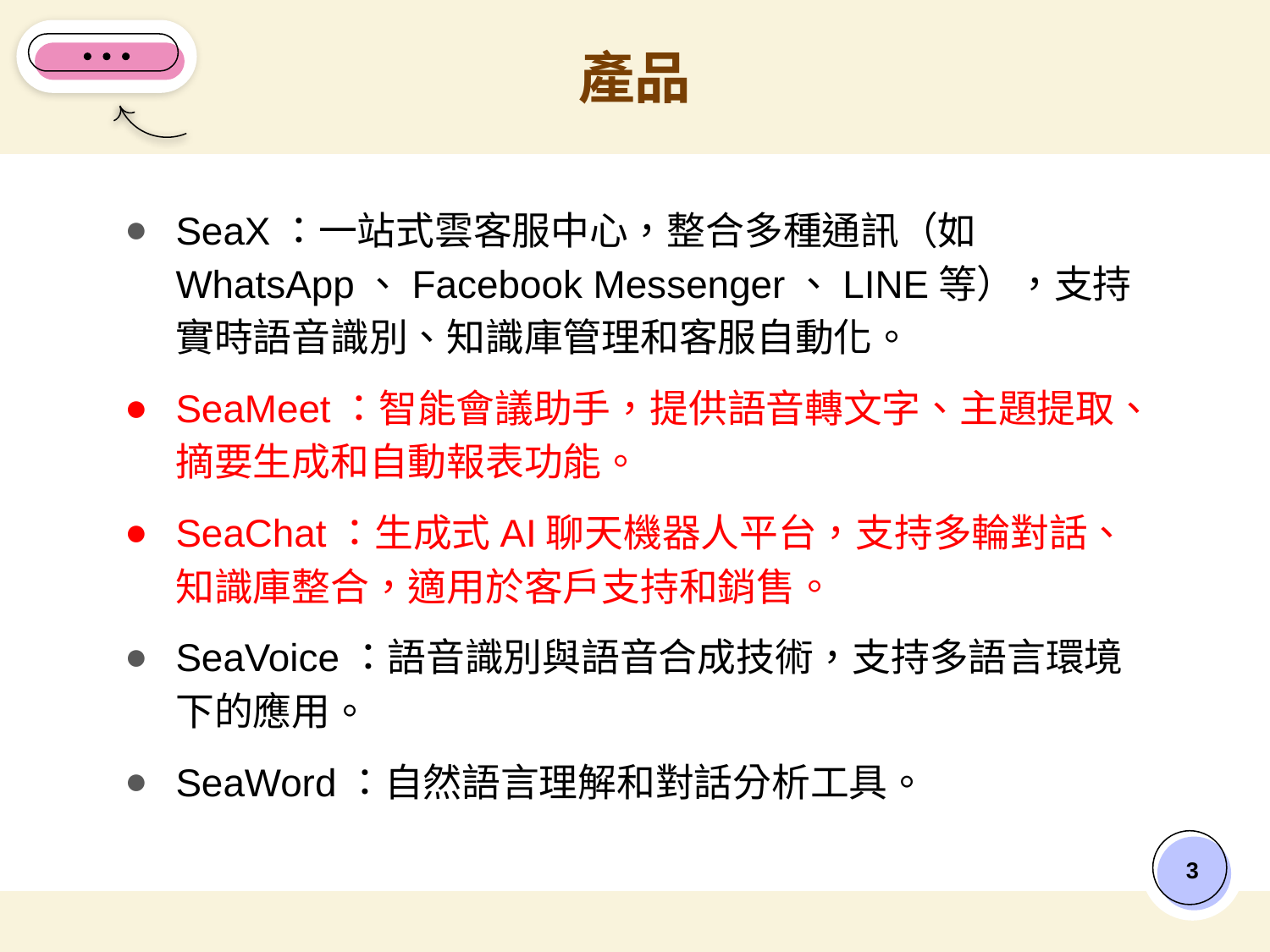

# 產品
SeaX：一站式雲客服中心，整合多種通訊（如WhatsApp、Facebook Messenger、LINE等），支持實時語音識別、知識庫管理和客服自動化。
SeaMeet：智能會議助手，提供語音轉文字、主題提取、摘要生成和自動報表功能。
SeaChat：生成式AI聊天機器人平台，支持多輪對話、知識庫整合，適用於客戶支持和銷售。
SeaVoice：語音識別與語音合成技術，支持多語言環境下的應用。
SeaWord：自然語言理解和對話分析工具。
3